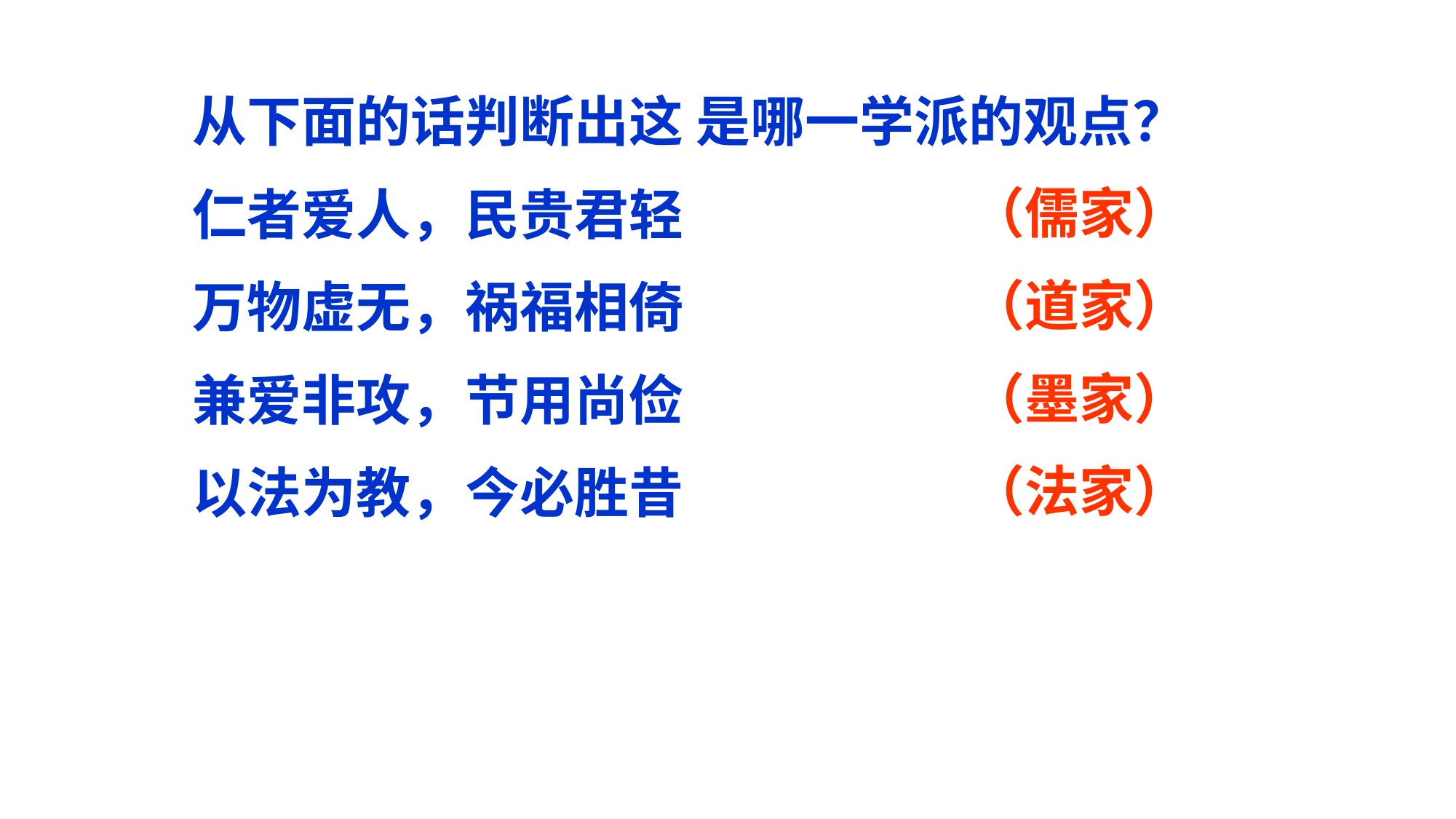

从下面的话判断出这 是哪一学派的观点？
仁者爱人，民贵君轻
万物虚无，祸福相倚
兼爱非攻，节用尚俭
以法为教，今必胜昔

（儒家）
（道家）
（墨家）
（法家）